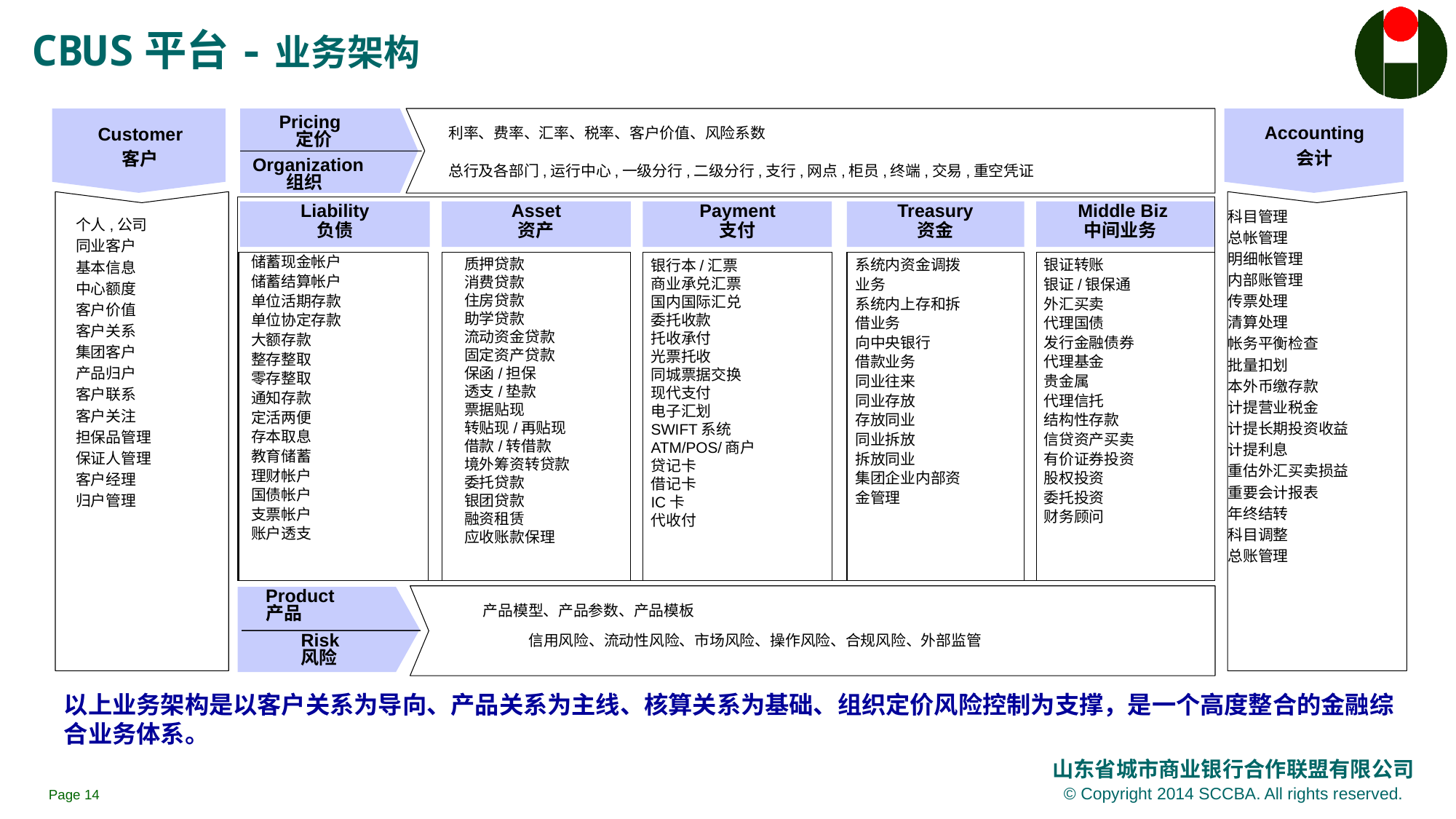

CBUS平台-业务架构

Pricing
   定价
利率、费率、汇率、税率、客户价值、风险系数

总行及各部门,运行中心,一级分行,二级分行,支行,网点,柜员,终端,交易,重空凭证
Accounting
会计

Customer
客户

Organization
       组织

科目管理
总帐管理
明细帐管理
内部账管理
传票处理
清算处理
帐务平衡检查
批量扣划
本外币缴存款
计提营业税金
计提长期投资收益
计提利息
重估外汇买卖损益
重要会计报表
年终结转
科目调整
总账管理

Treasury
资金
Liability
负债
Asset
资产
Payment
支付
 Middle Biz
中间业务
个人,公司
同业客户
基本信息
中心额度
客户价值
客户关系
集团客户
产品归户
客户联系
客户关注
担保品管理
保证人管理
客户经理
归户管理

储蓄现金帐户
储蓄结算帐户
单位活期存款
单位协定存款
大额存款
整存整取
零存整取
通知存款
定活两便
存本取息
教育储蓄
理财帐户
国债帐户
支票帐户
账户透支
质押贷款
消费贷款
住房贷款
助学贷款
流动资金贷款
固定资产贷款
保函/担保
透支/垫款
票据贴现
转贴现/再贴现
借款/转借款
境外筹资转贷款
委托贷款
银团贷款
融资租赁
应收账款保理
银行本/汇票
商业承兑汇票
国内国际汇兑
委托收款
托收承付
光票托收
同城票据交换
现代支付
电子汇划
SWIFT系统
ATM/POS/商户
贷记卡
借记卡
IC卡
代收付

系统内资金调拨
业务
系统内上存和拆
借业务
向中央银行
借款业务
同业往来
同业存放
存放同业
同业拆放
拆放同业
集团企业内部资
金管理

银证转账
银证/银保通
外汇买卖
代理国债
发行金融债券
代理基金
贵金属
代理信托
结构性存款
信贷资产买卖
有价证券投资
股权投资
委托投资
财务顾问

Product
产品

产品模型、产品参数、产品模板

信用风险、流动性风险、市场风险、操作风险、合规风险、外部监管
Risk
风险

以上业务架构是以客户关系为导向、产品关系为主线、核算关系为基础、组织定价风险控制为支撑，是一个高度整合的金融综合业务体系。
Page 14